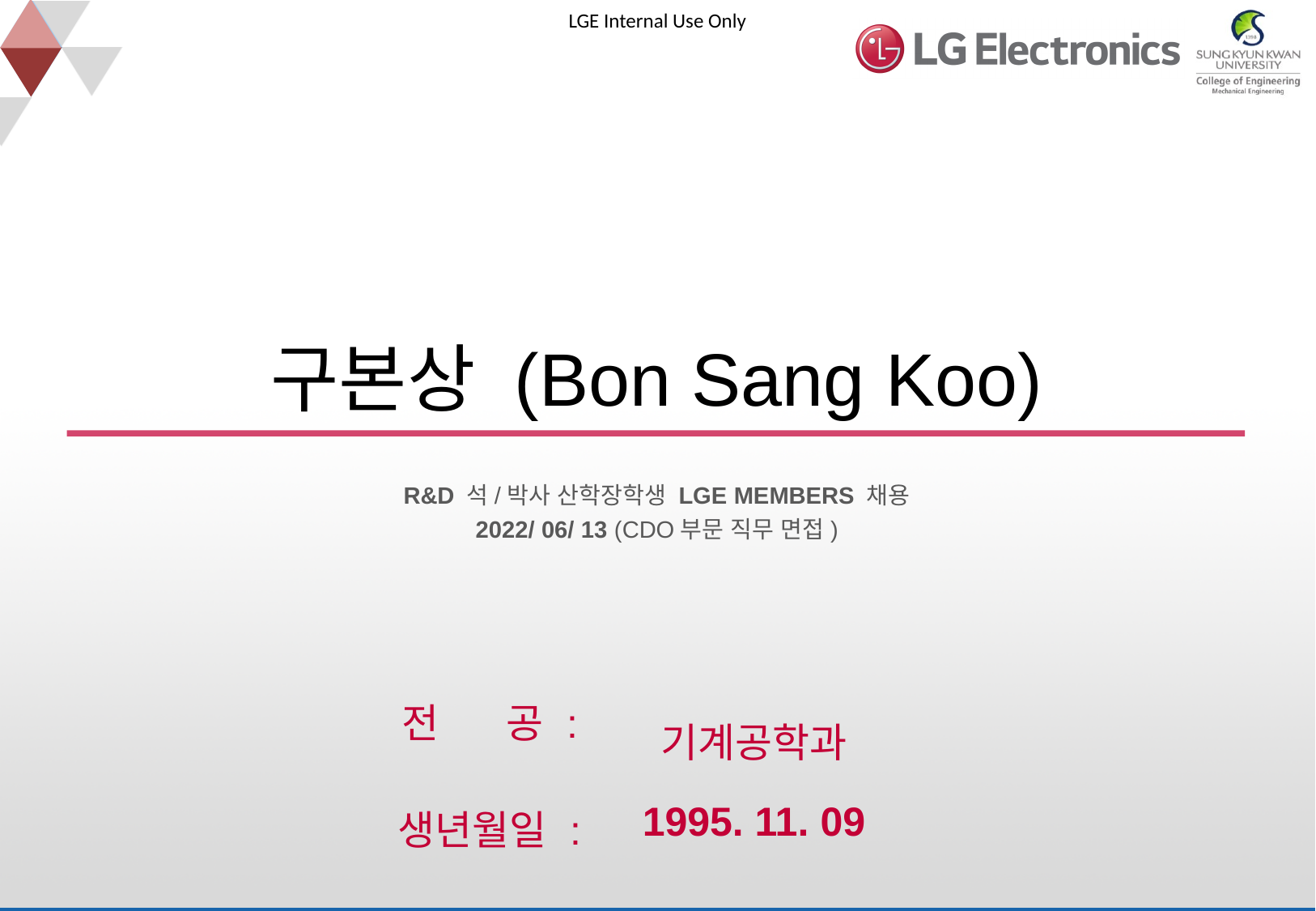

구본상 (Bon Sang Koo)
R&D 석/박사 산학장학생 LGE MEMBERS 채용
2022/ 06/ 13 (CDO부문 직무 면접)
| 전 공 : | 기계공학과 |
| --- | --- |
| 생년월일 : | 1995. 11. 09 |